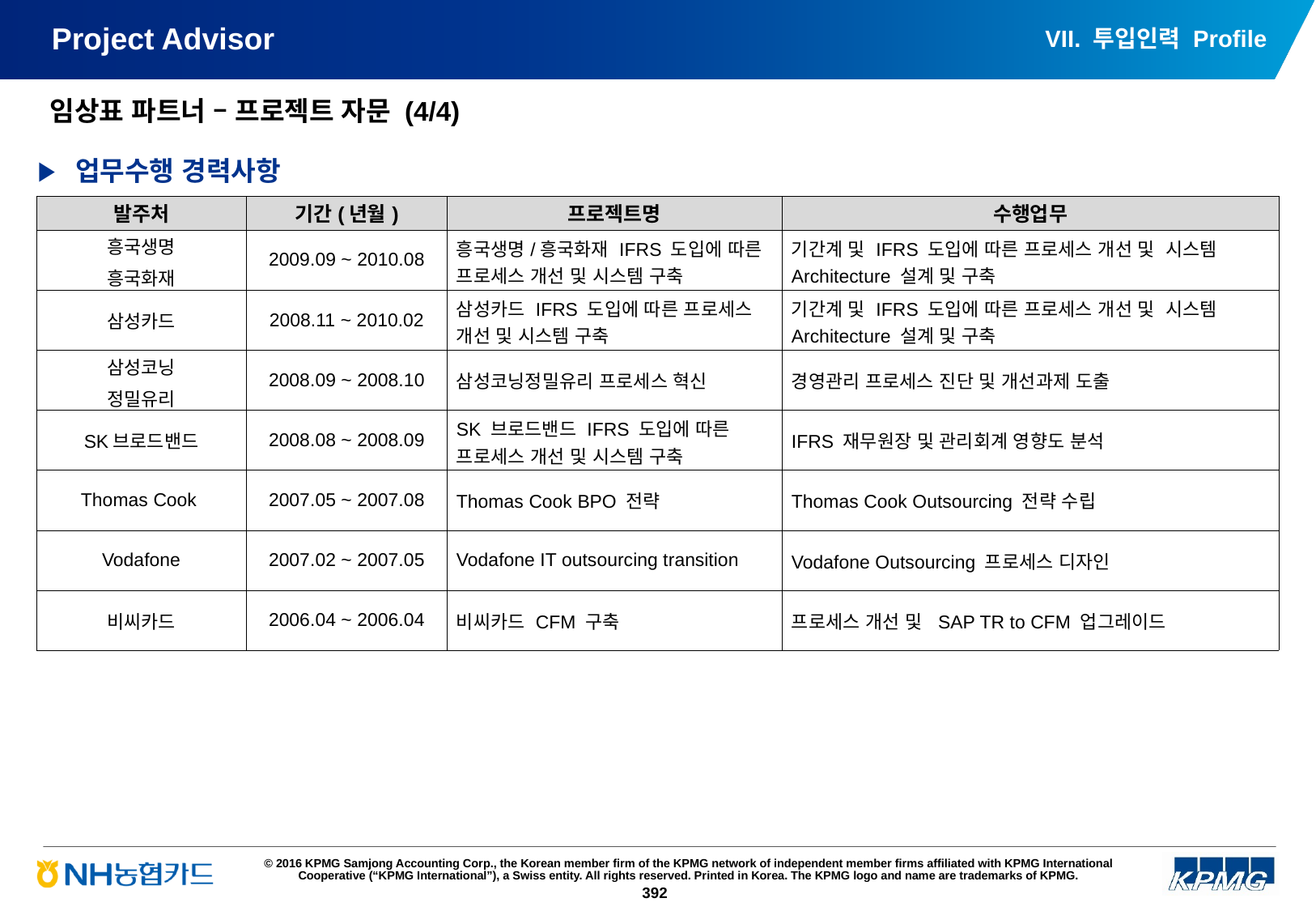

VII. 투입인력 Profile
# Project Advisor
임상표 파트너 – 프로젝트 자문 (4/4)
업무수행 경력사항
| 발주처 | 기간(년월) | 프로젝트명 | 수행업무 |
| --- | --- | --- | --- |
| 흥국생명 흥국화재 | 2009.09 ~ 2010.08 | 흥국생명/흥국화재 IFRS 도입에 따른 프로세스 개선 및 시스템 구축 | 기간계 및 IFRS 도입에 따른 프로세스 개선 및 시스템 Architecture 설계 및 구축 |
| 삼성카드 | 2008.11 ~ 2010.02 | 삼성카드 IFRS 도입에 따른 프로세스 개선 및 시스템 구축 | 기간계 및 IFRS 도입에 따른 프로세스 개선 및 시스템 Architecture 설계 및 구축 |
| 삼성코닝 정밀유리 | 2008.09 ~ 2008.10 | 삼성코닝정밀유리 프로세스 혁신 | 경영관리 프로세스 진단 및 개선과제 도출 |
| SK브로드밴드 | 2008.08 ~ 2008.09 | SK 브로드밴드 IFRS 도입에 따른 프로세스 개선 및 시스템 구축 | IFRS 재무원장 및 관리회계 영향도 분석 |
| Thomas Cook | 2007.05 ~ 2007.08 | Thomas Cook BPO 전략 | Thomas Cook Outsourcing 전략 수립 |
| Vodafone | 2007.02 ~ 2007.05 | Vodafone IT outsourcing transition | Vodafone Outsourcing 프로세스 디자인 |
| 비씨카드 | 2006.04 ~ 2006.04 | 비씨카드 CFM 구축 | 프로세스 개선 및 SAP TR to CFM 업그레이드 |